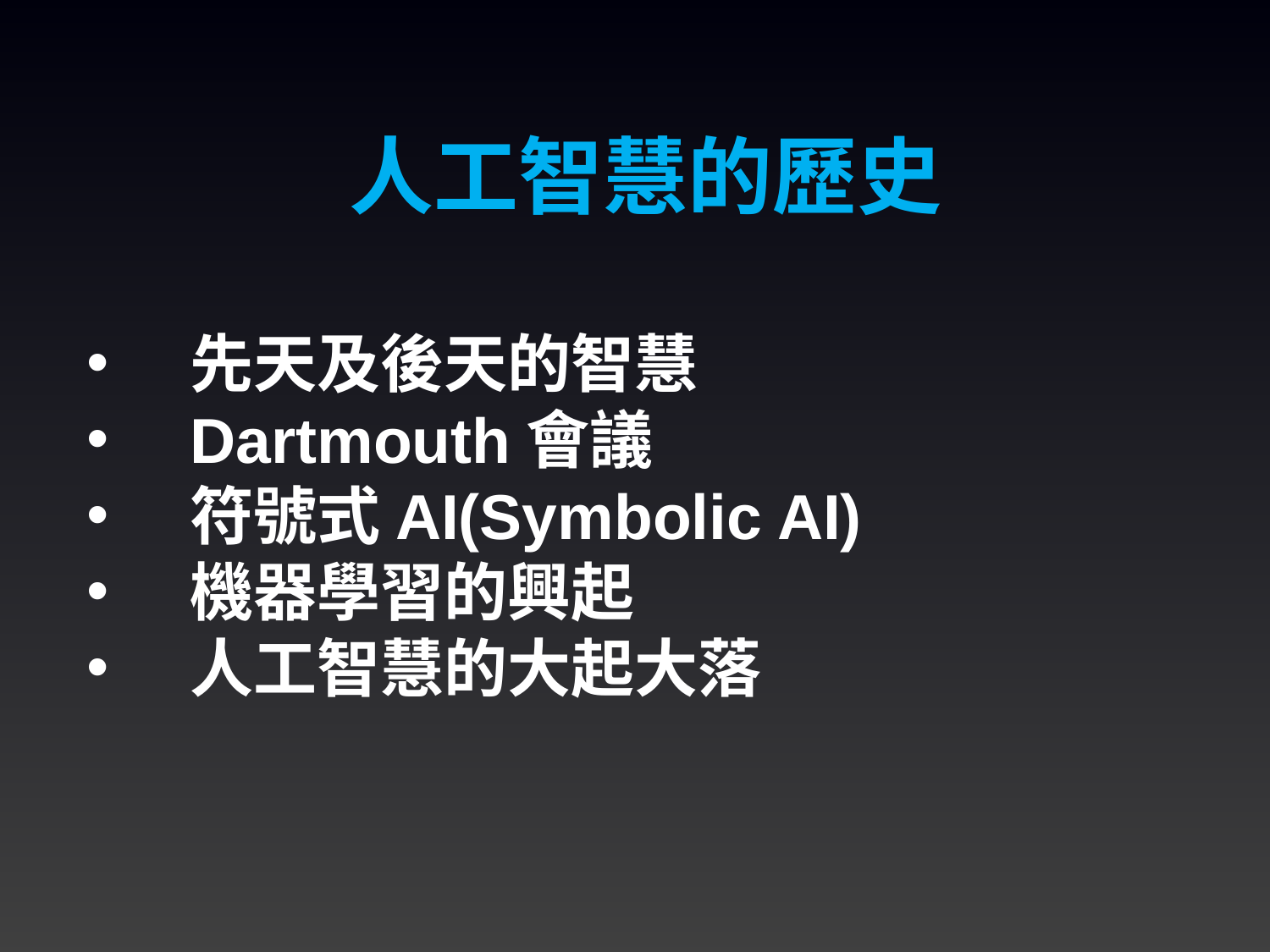

人工智慧的歷史
先天及後天的智慧
Dartmouth會議
符號式AI(Symbolic AI)
機器學習的興起
人工智慧的大起大落